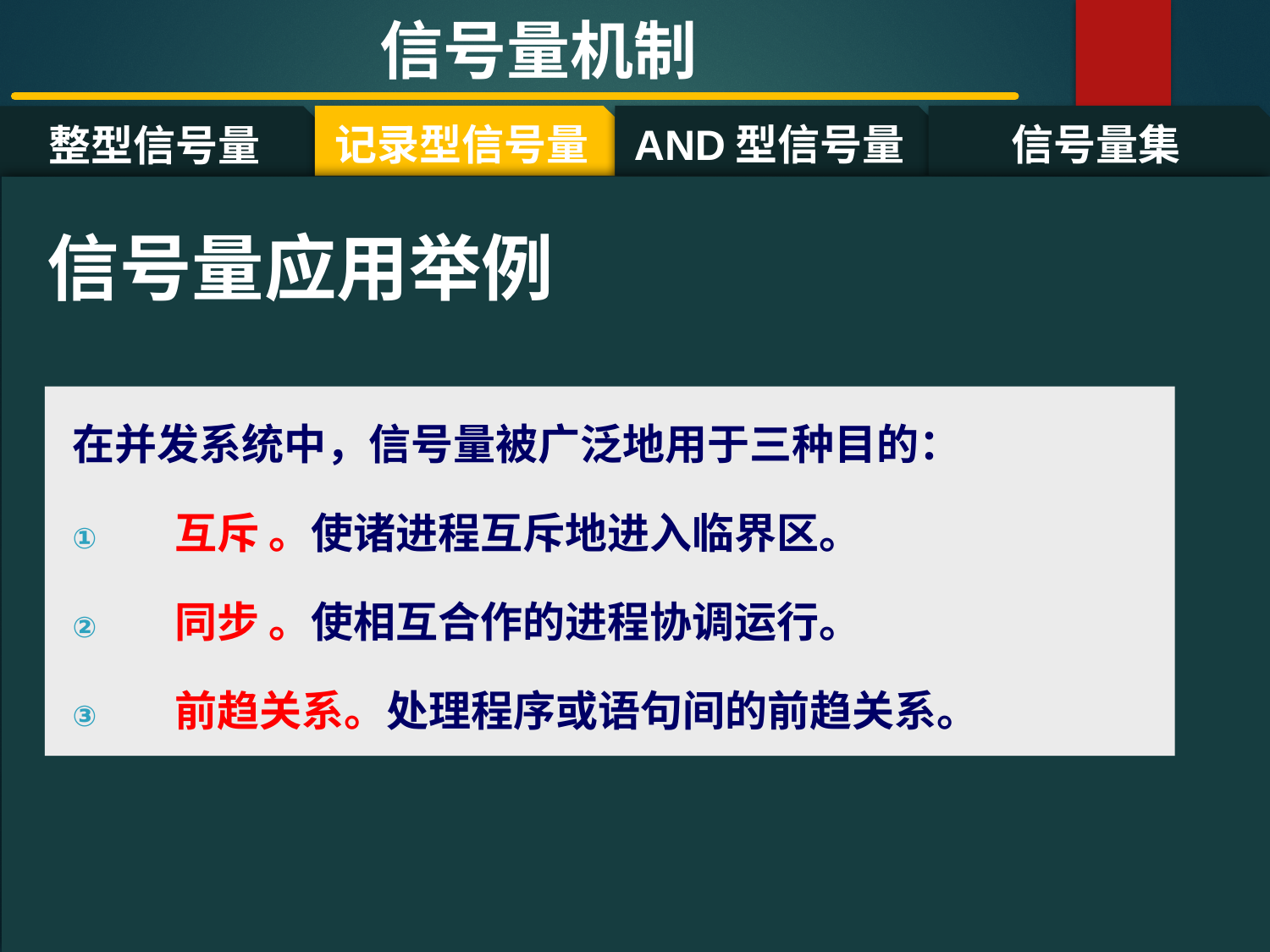

信号量机制
记录型信号量
AND型信号量
信号量集
整型信号量
#
信号量应用举例
在并发系统中，信号量被广泛地用于三种目的：
   互斥 。使诸进程互斥地进入临界区。
   同步 。使相互合作的进程协调运行。
   前趋关系。处理程序或语句间的前趋关系。